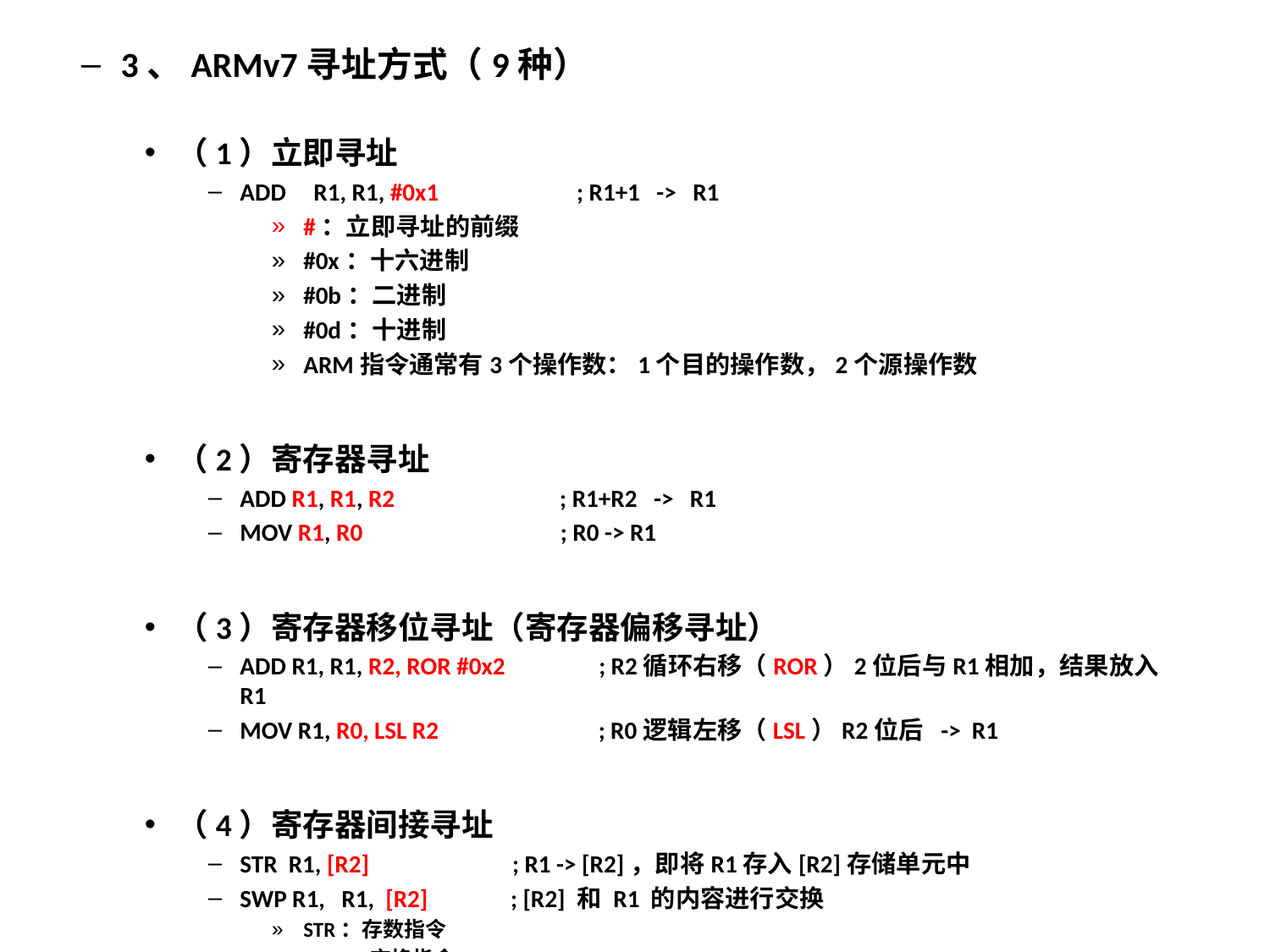

3、ARMv7寻址方式（9种）

（1）立即寻址
ADD     R1, R1, #0x1                         ; R1+1   ->   R1
#：立即寻址的前缀
#0x：十六进制
#0b：二进制
#0d：十进制
ARM指令通常有3个操作数：1个目的操作数，2个源操作数

（2）寄存器寻址
ADD R1, R1, R2                              ; R1+R2   ->   R1
MOV R1, R0                                    ; R0 -> R1

（3）寄存器移位寻址（寄存器偏移寻址）
ADD R1, R1, R2, ROR #0x2                 ; R2循环右移（ROR）2位后与R1相加，结果放入R1
MOV R1, R0, LSL R2                             ; R0逻辑左移（LSL）R2位后  ->  R1

（4）寄存器间接寻址
STR  R1, [R2]                          ; R1 -> [R2]，即将R1存入[R2]存储单元中
SWP R1,   R1,  [R2]               ; [R2] 和 R1 的内容进行交换
STR：存数指令
SWP：交换指令